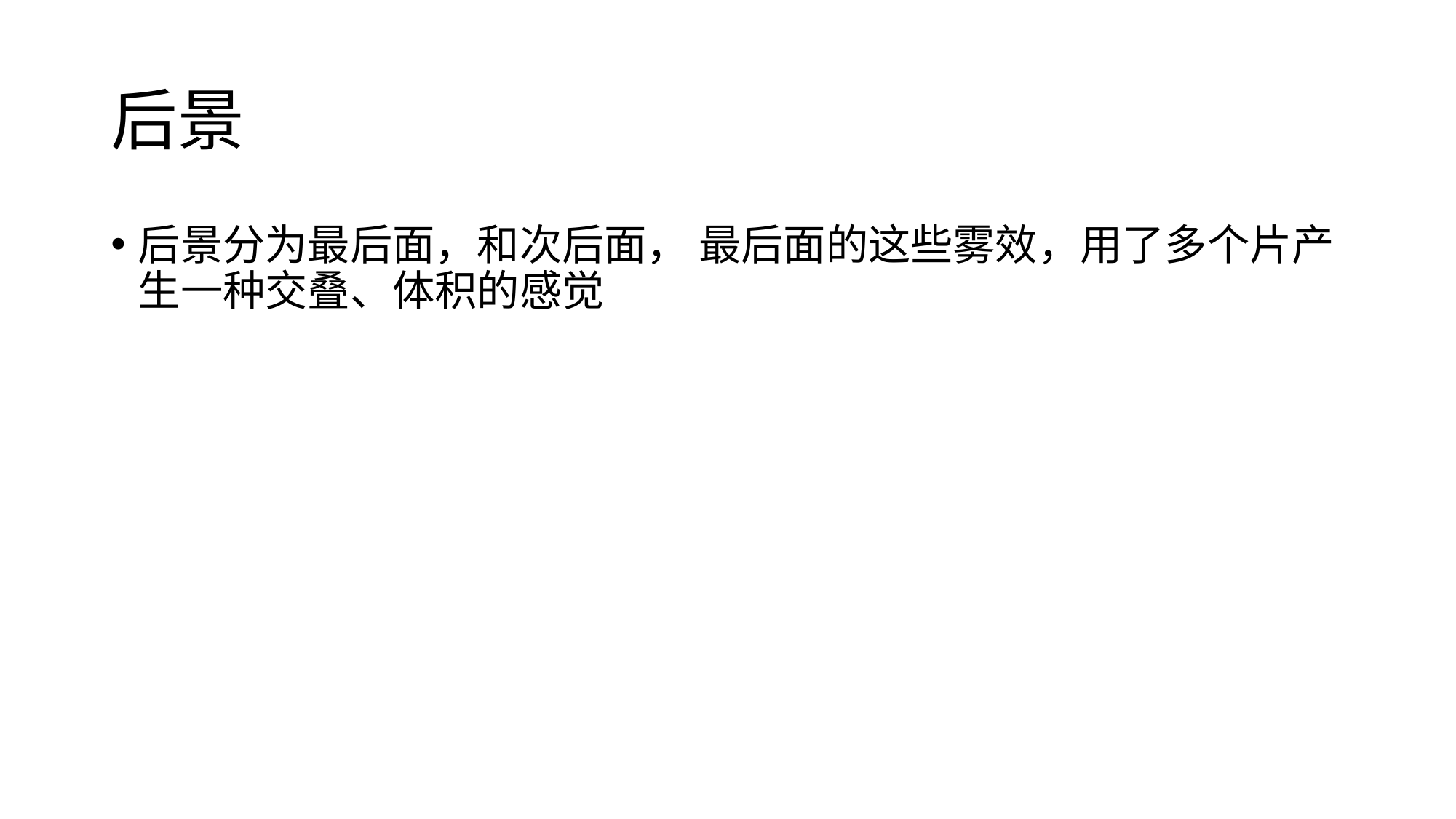

# 后景
后景分为最后面，和次后面， 最后面的这些雾效，用了多个片产生一种交叠、体积的感觉